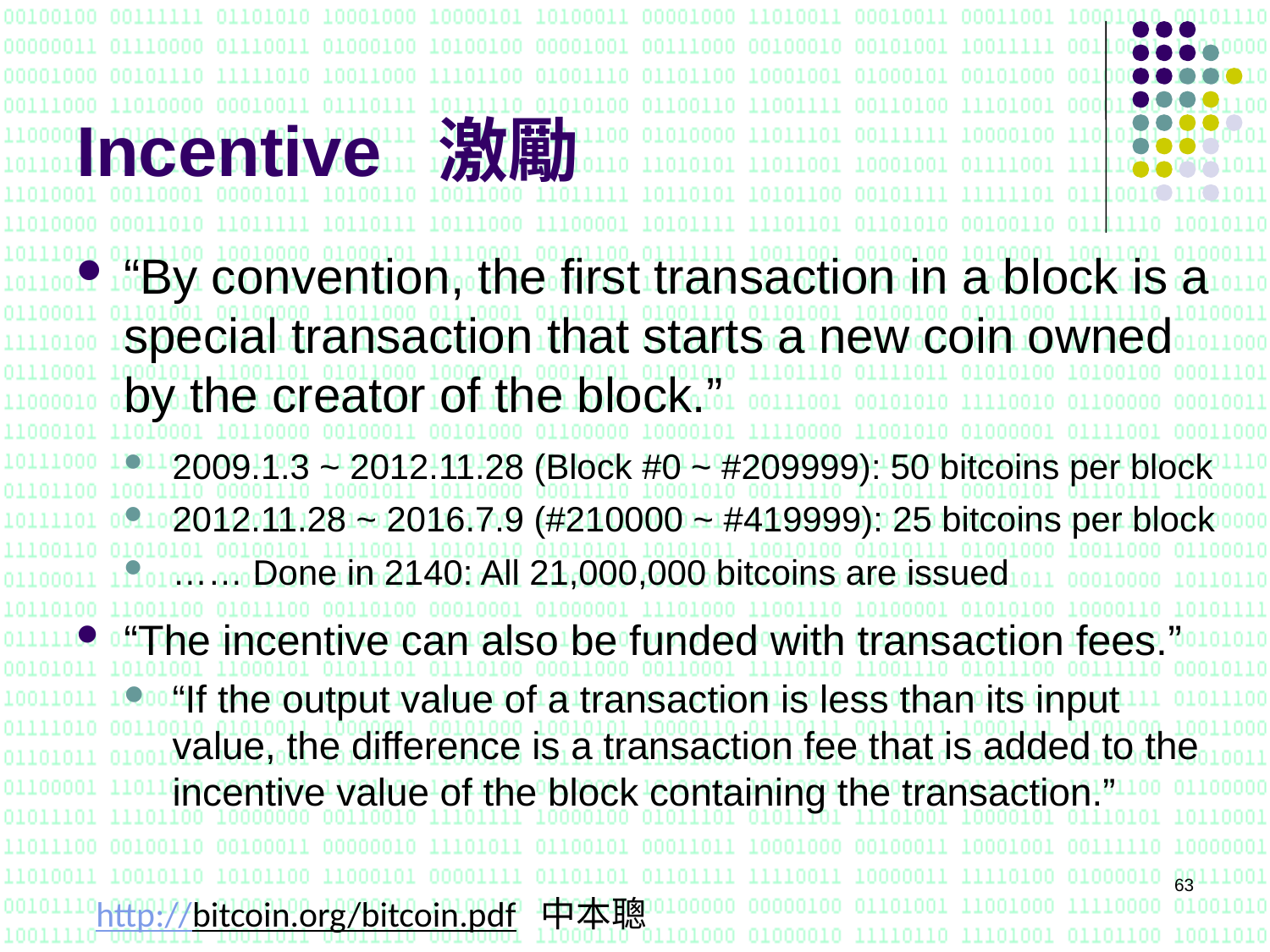

# Incentive  激勵
“By convention, the first transaction in a block is a special transaction that starts a new coin owned by the creator of the block.”
2009.1.3 ~ 2012.11.28 (Block #0 ~ #209999): 50 bitcoins per block
2012.11.28 ~ 2016.7.9 (#210000 ~ #419999): 25 bitcoins per block
…… Done in 2140: All 21,000,000 bitcoins are issued
“The incentive can also be funded with transaction fees.”
“If the output value of a transaction is less than its input value, the difference is a transaction fee that is added to the incentive value of the block containing the transaction.”
63
http://bitcoin.org/bitcoin.pdf  中本聰